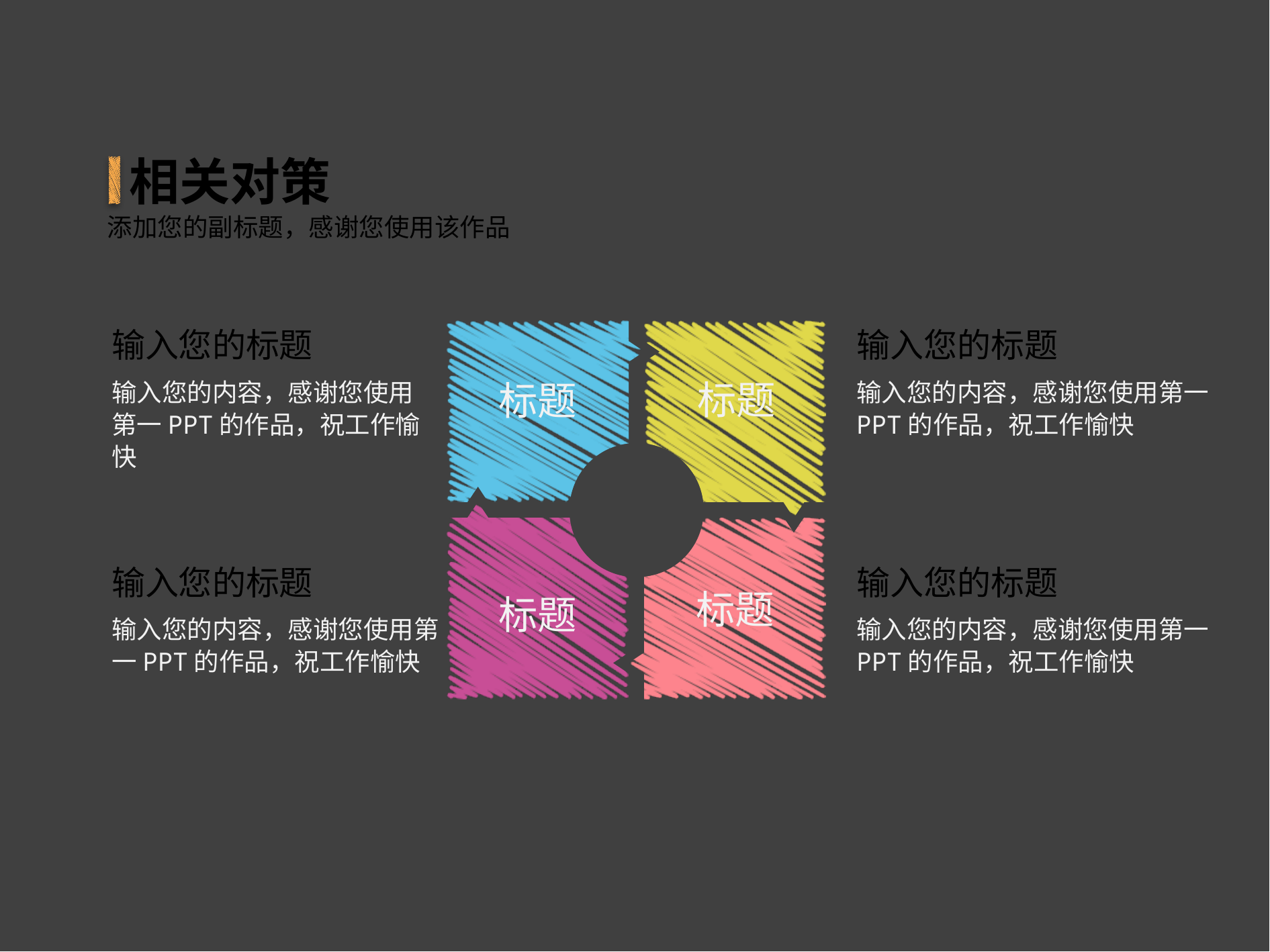

相关对策

添加您的副标题，感谢您使用该作品
输入您的标题
输入您的标题

标题

标题

标题

标题
输入您的内容，感谢您使用第一PPT的作品，祝工作愉快
输入您的内容，感谢您使用第一PPT的作品，祝工作愉快
输入您的标题
输入您的标题
输入您的内容，感谢您使用第一PPT的作品，祝工作愉快
输入您的内容，感谢您使用第一PPT的作品，祝工作愉快